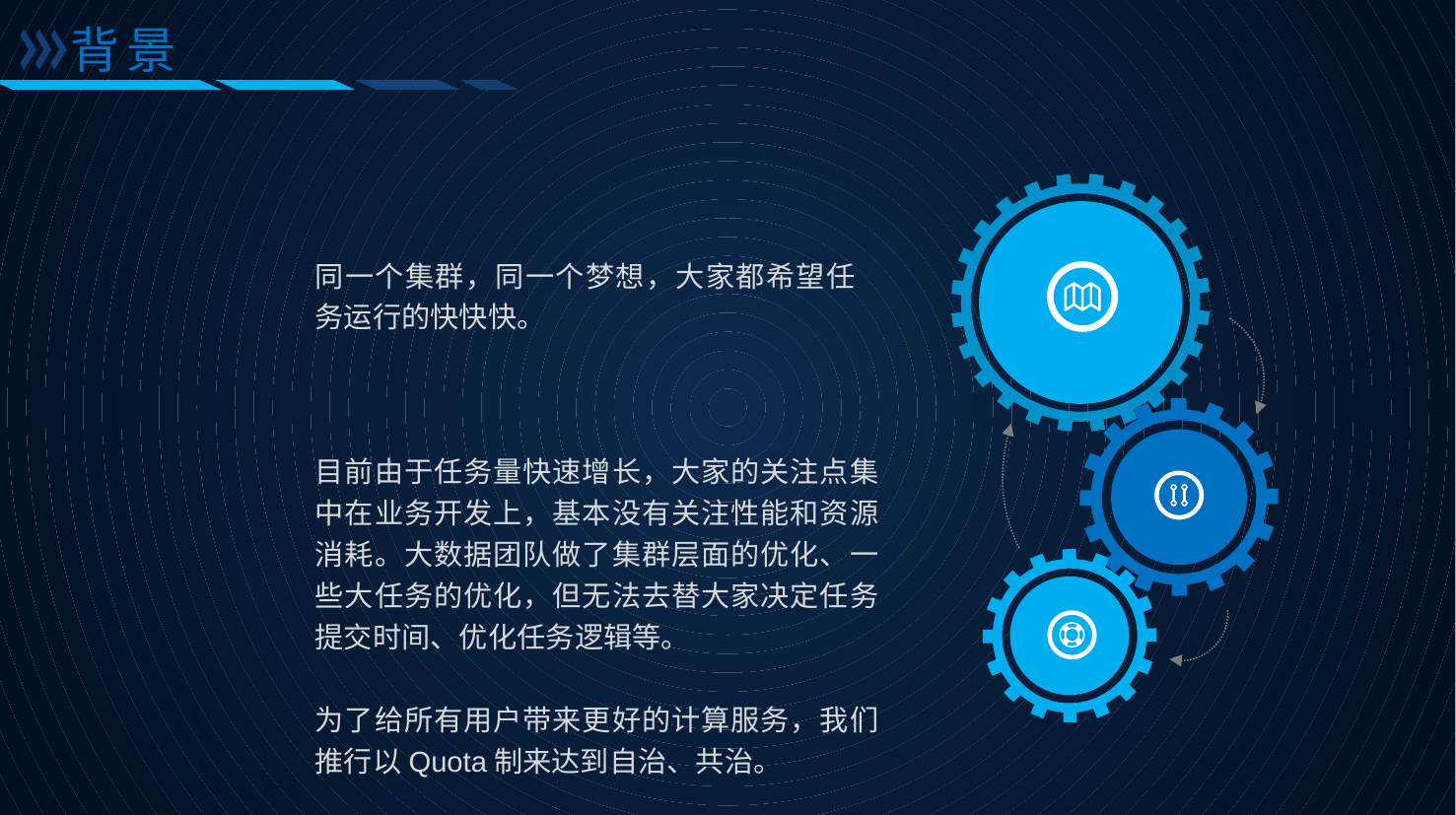

背景

同一个集群，同一个梦想，大家都希望任务运行的快快快。
目前由于任务量快速增长，大家的关注点集中在业务开发上，基本没有关注性能和资源消耗。大数据团队做了集群层面的优化、一些大任务的优化，但无法去替大家决定任务提交时间、优化任务逻辑等。

为了给所有用户带来更好的计算服务，我们推行以Quota制来达到自治、共治。